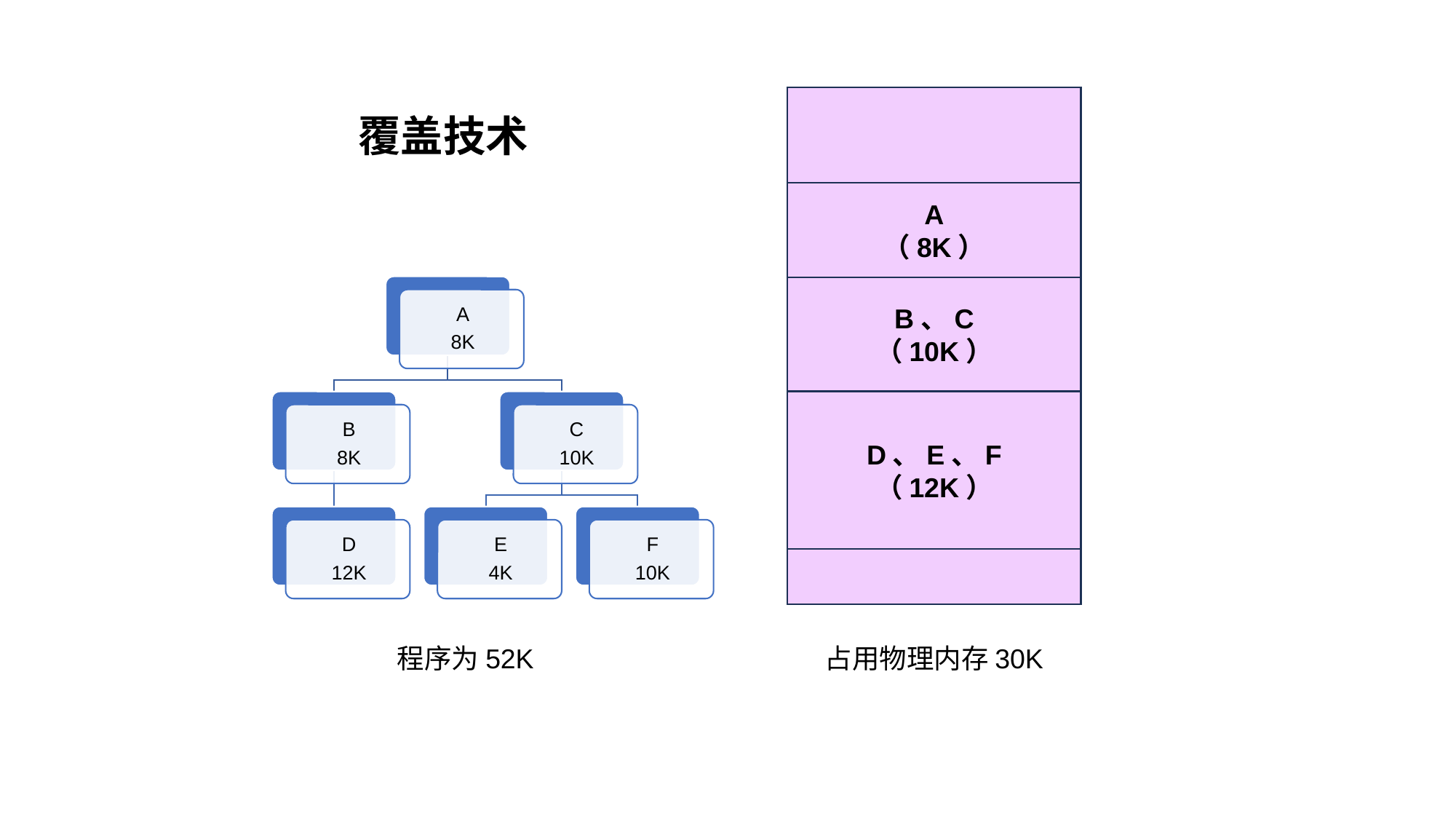

A
（8K）
A
8K
B
8K
D
12K
C
10K
E
4K
F
10K
B、C
（10K）
D、E、F
（12K）

程序为52K
占用物理内存30K
覆盖技术